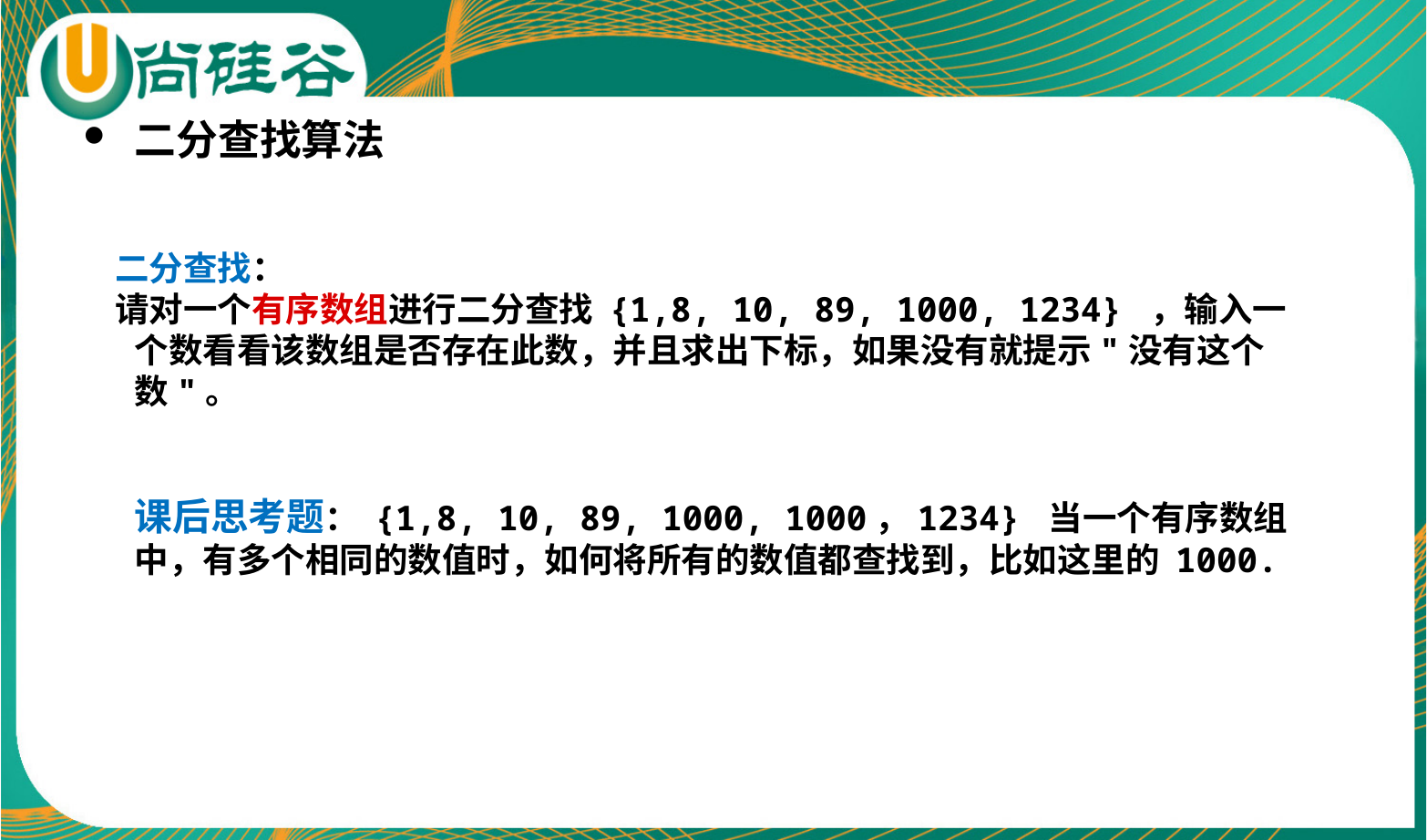

二分查找算法

   二分查找：
   请对一个有序数组进行二分查找 {1,8, 10, 89, 1000, 1234} ，输入一个数看看该数组是否存在此数，并且求出下标，如果没有就提示"没有这个数"。
课后思考题： {1,8, 10, 89, 1000, 1000，1234} 当一个有序数组中，有多个相同的数值时，如何将所有的数值都查找到，比如这里的 1000.